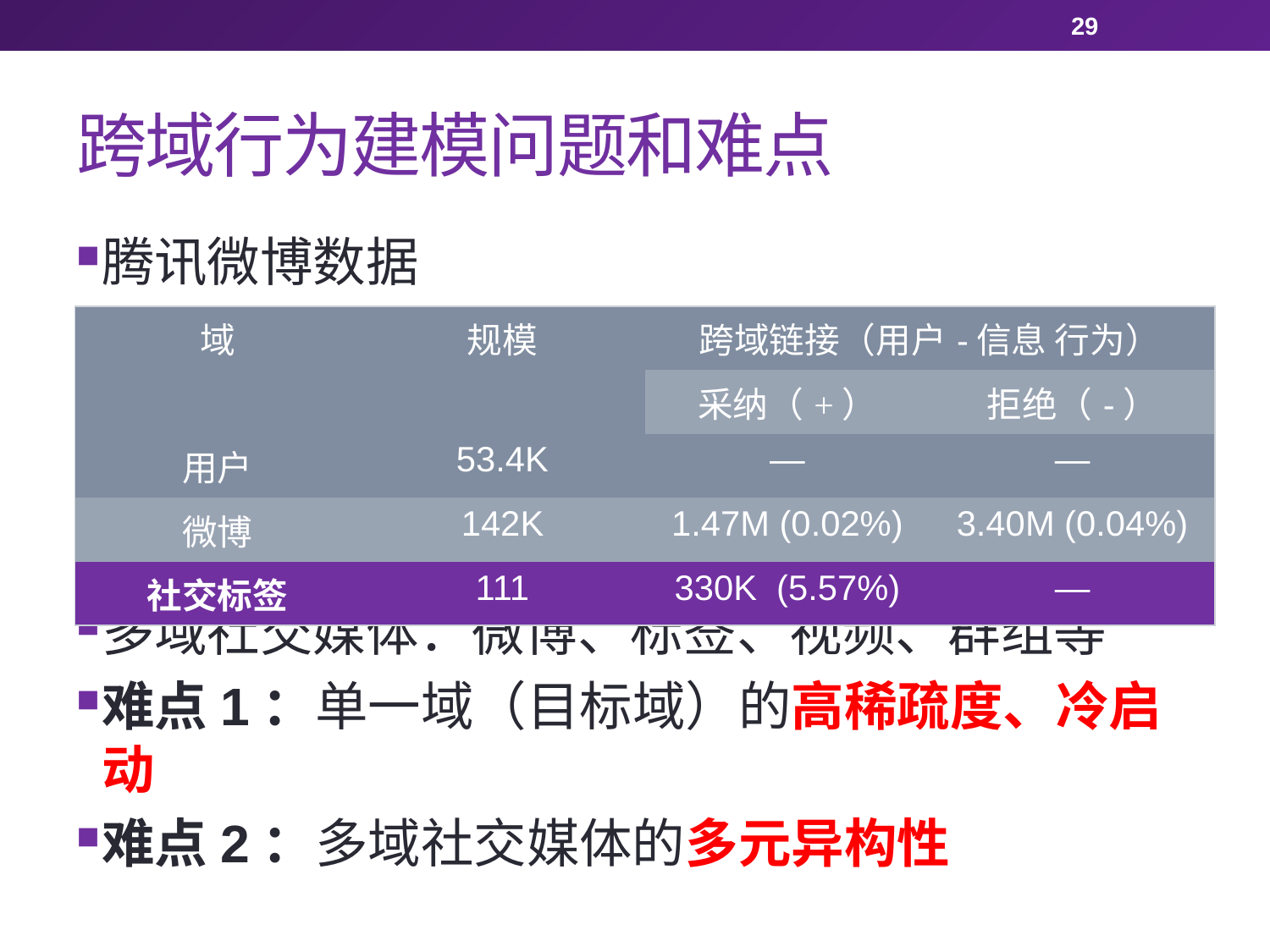

29
# 跨域行为建模问题和难点
腾讯微博数据

多域社交媒体：微博、标签、视频、群组等
难点1：单一域（目标域）的高稀疏度、冷启动
难点2：多域社交媒体的多元异构性

| 域 | 规模 | 跨域链接（用户-信息 行为） |  |
| --- | --- | --- | --- |
|  |  | 采纳（+） | 拒绝（-） |
| 用户 | 53.4K | — | — |
| 微博 | 142K | 1.47M (0.02%) | 3.40M (0.04%) |
| 社交标签 | 111 | 330K (5.57%) | — |